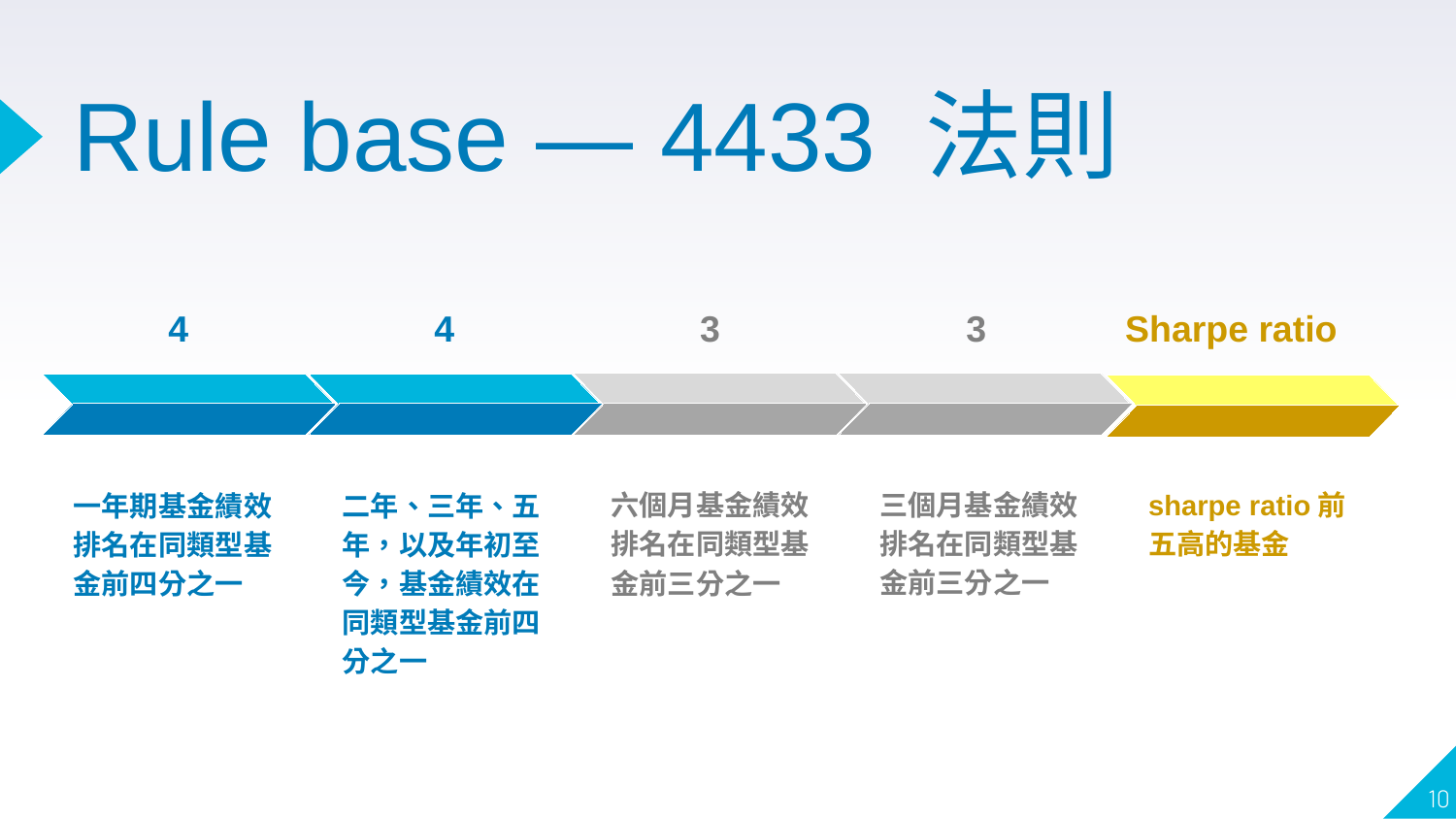

# Rule base — 4433 法則
4
4
3
3
Sharpe ratio

sharpe ratio前五高的基金
三個月基金績效排名在同類型基金前三分之一
六個月基金績效排名在同類型基金前三分之一
二年、三年、五年，以及年初至今，基金績效在同類型基金前四分之一
一年期基金績效排名在同類型基金前四分之一

10